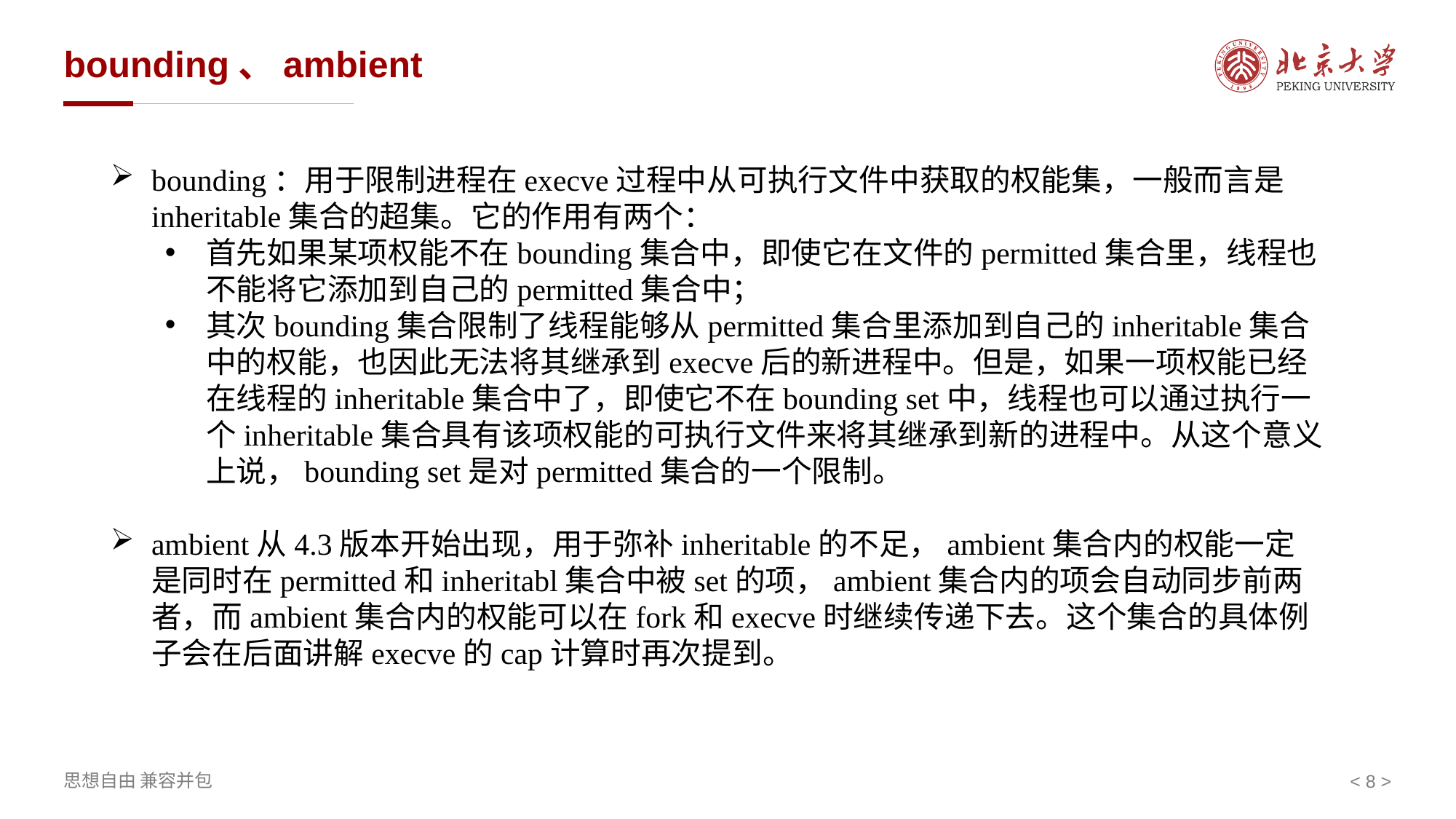

# bounding、ambient
bounding：用于限制进程在execve过程中从可执行文件中获取的权能集，一般而言是inheritable集合的超集。它的作用有两个：
首先如果某项权能不在bounding集合中，即使它在文件的permitted集合里，线程也不能将它添加到自己的permitted集合中；
其次bounding集合限制了线程能够从permitted集合里添加到自己的inheritable集合中的权能，也因此无法将其继承到execve后的新进程中。但是，如果一项权能已经在线程的inheritable集合中了，即使它不在bounding set中，线程也可以通过执行一个inheritable集合具有该项权能的可执行文件来将其继承到新的进程中。从这个意义上说，bounding set是对permitted集合的一个限制。

ambient从4.3版本开始出现，用于弥补inheritable的不足，ambient集合内的权能一定是同时在permitted和inheritabl集合中被set的项，ambient集合内的项会自动同步前两者，而ambient集合内的权能可以在fork和execve时继续传递下去。这个集合的具体例子会在后面讲解execve的cap计算时再次提到。
< 8 >